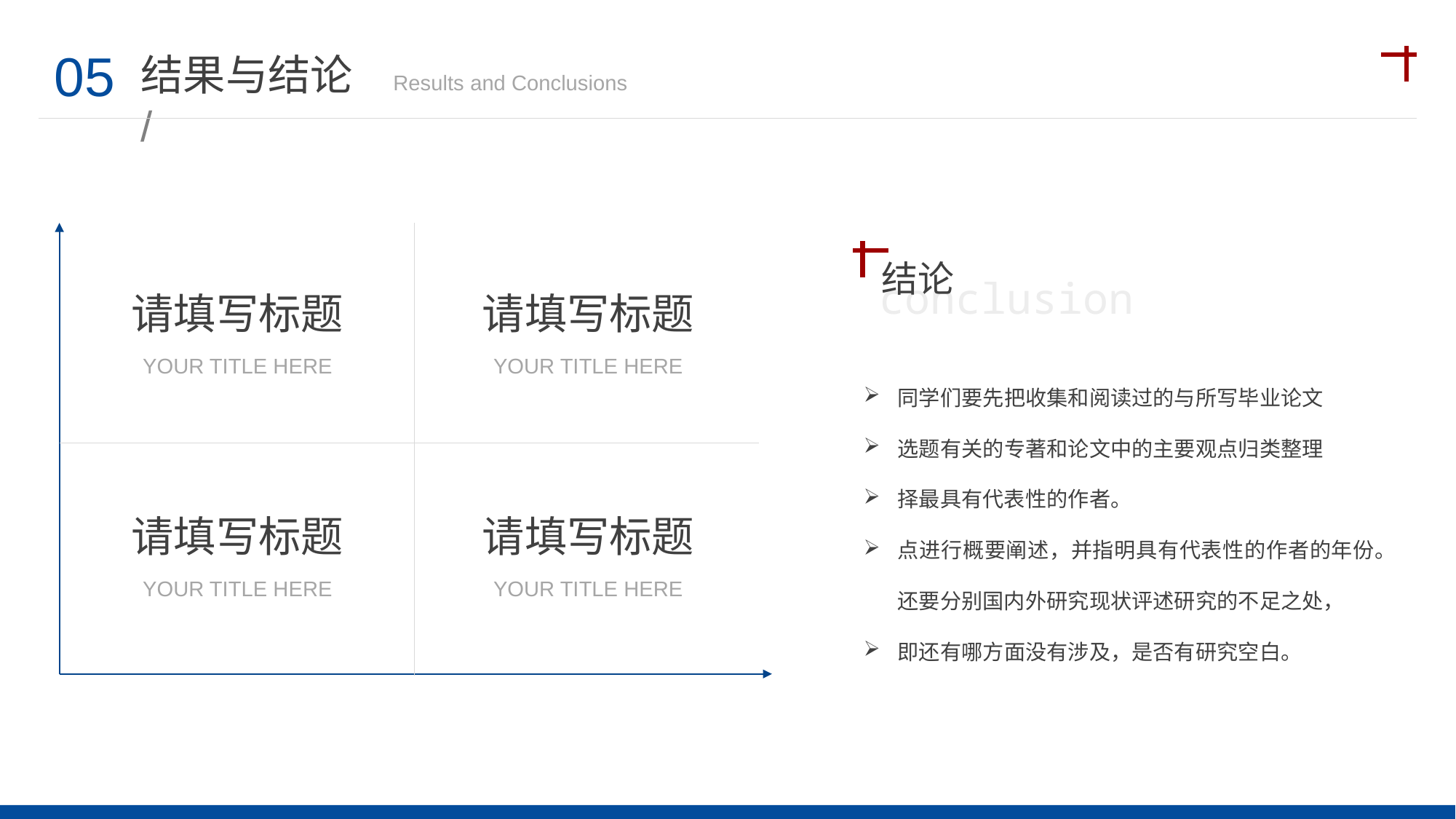

05
结果与结论 /
Results and Conclusions
结论
conclusion
请填写标题
请填写标题
YOUR TITLE HERE
YOUR TITLE HERE
同学们要先把收集和阅读过的与所写毕业论文
选题有关的专著和论文中的主要观点归类整理
择最具有代表性的作者。
点进行概要阐述，并指明具有代表性的作者的年份。还要分别国内外研究现状评述研究的不足之处，
即还有哪方面没有涉及，是否有研究空白。
请填写标题
请填写标题
YOUR TITLE HERE
YOUR TITLE HERE